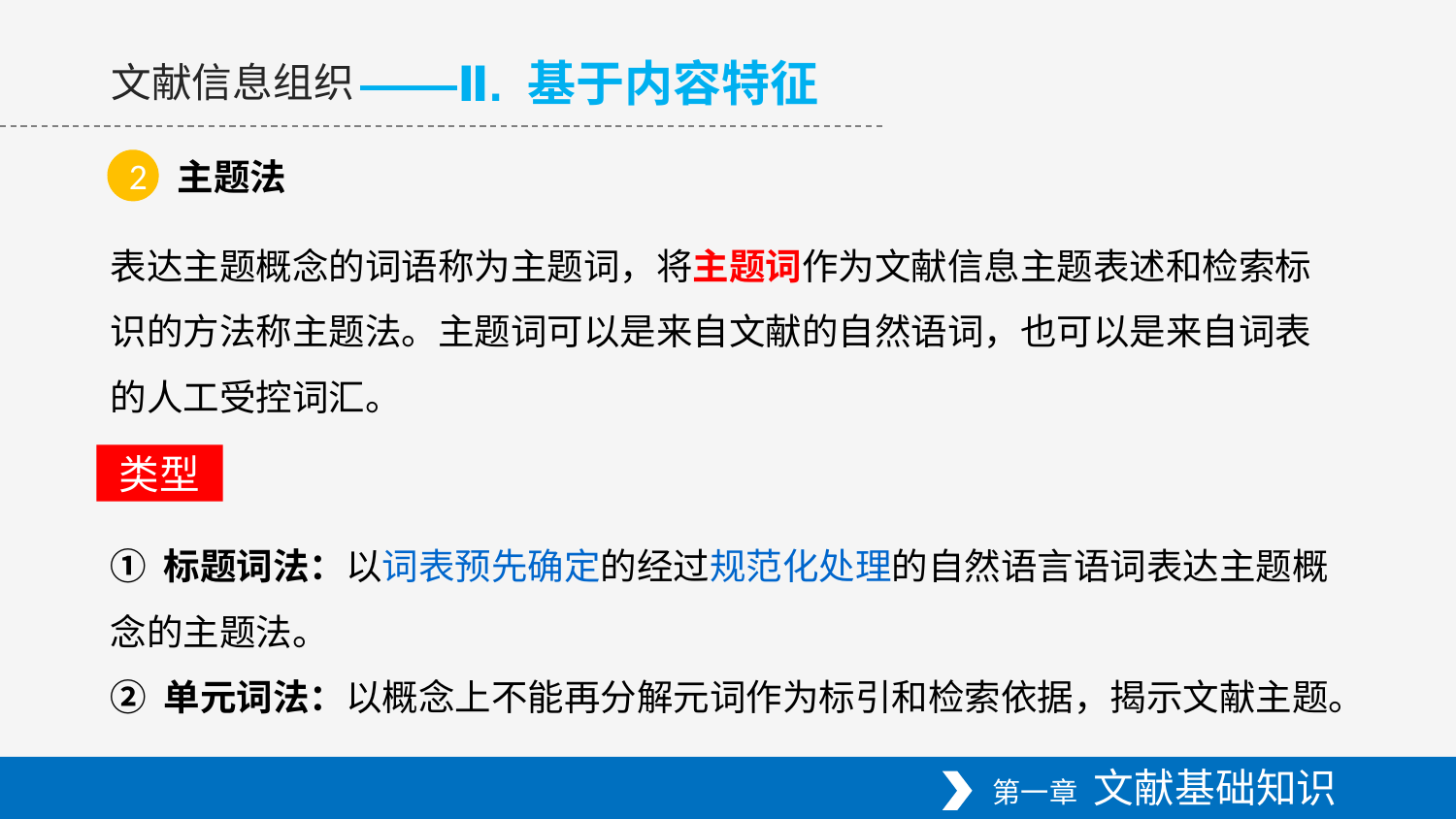

——Ⅱ. 基于内容特征
文献信息组织
主题法
2
表达主题概念的词语称为主题词，将主题词作为文献信息主题表述和检索标识的方法称主题法。主题词可以是来自文献的自然语词，也可以是来自词表的人工受控词汇。
类型
① 标题词法：以词表预先确定的经过规范化处理的自然语言语词表达主题概念的主题法。
② 单元词法：以概念上不能再分解元词作为标引和检索依据，揭示文献主题。